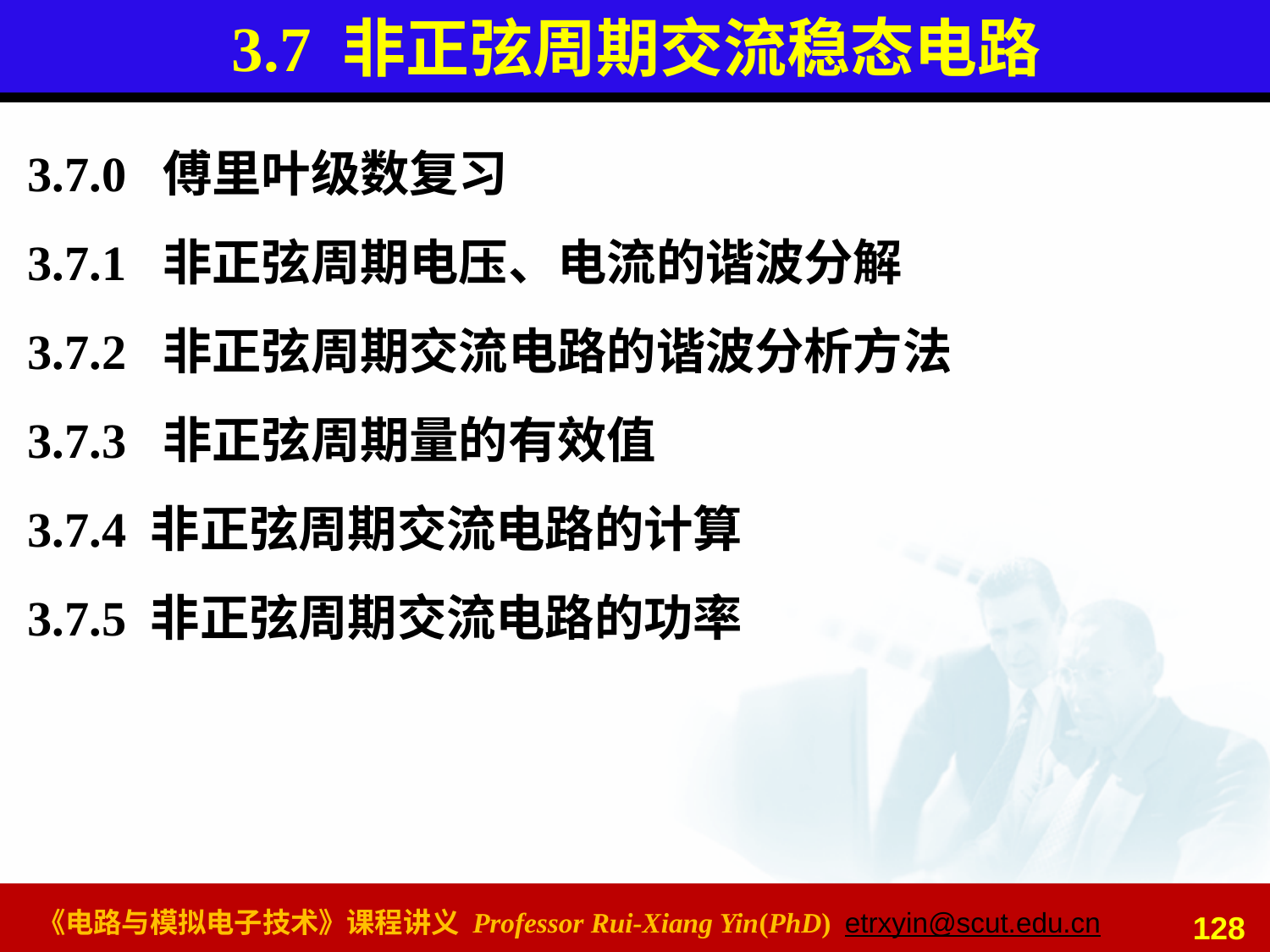

# 3.7 非正弦周期交流稳态电路
3.7.0  傅里叶级数复习
3.7.1  非正弦周期电压、电流的谐波分解
3.7.2  非正弦周期交流电路的谐波分析方法
3.7.3  非正弦周期量的有效值
3.7.4 非正弦周期交流电路的计算
3.7.5 非正弦周期交流电路的功率
128